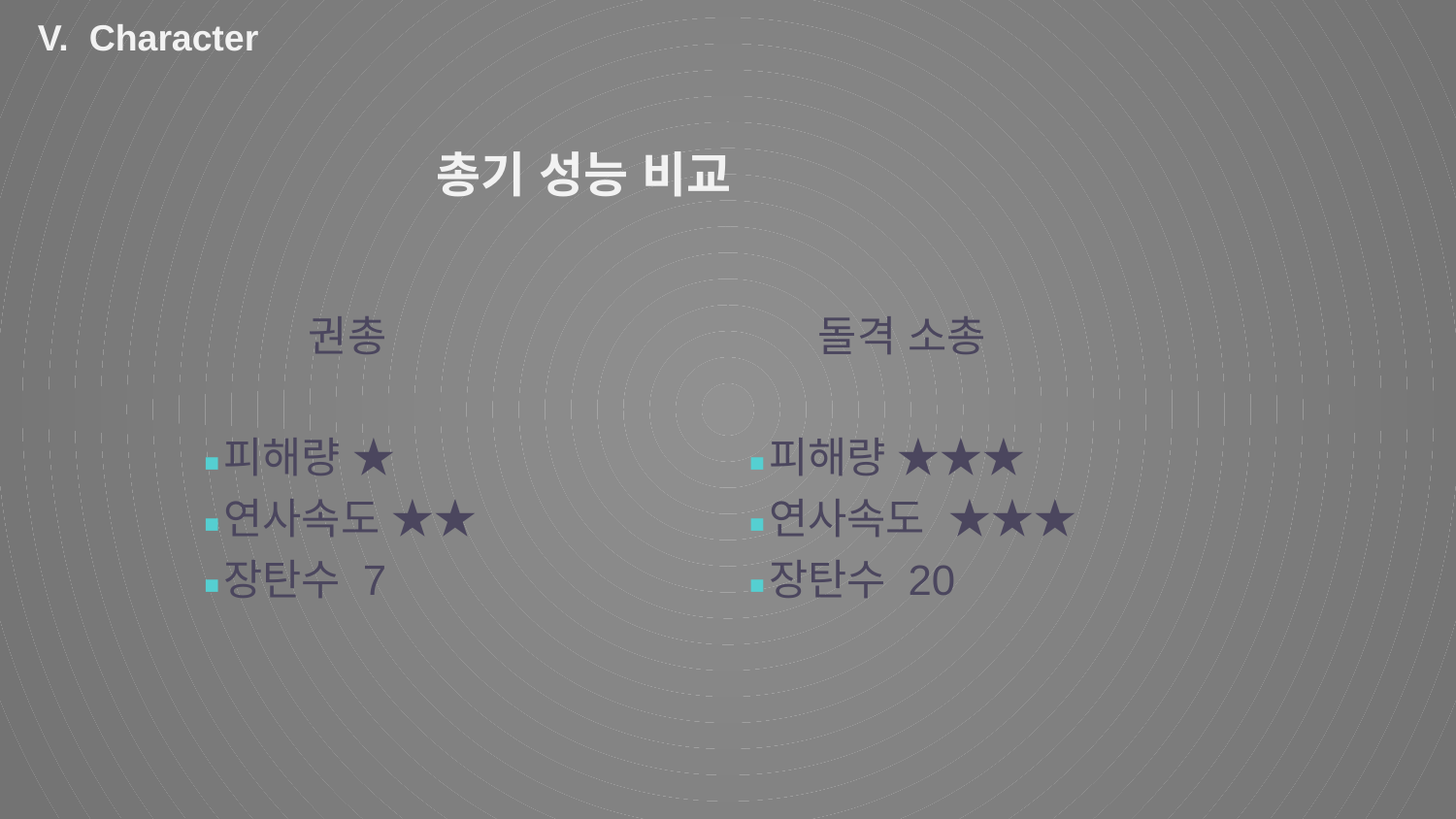

V.  Character
총기 성능 비교
        권총

피해량 ★
연사속도 ★★
장탄수 7
     돌격 소총

피해량 ★★★
연사속도  ★★★
장탄수 20